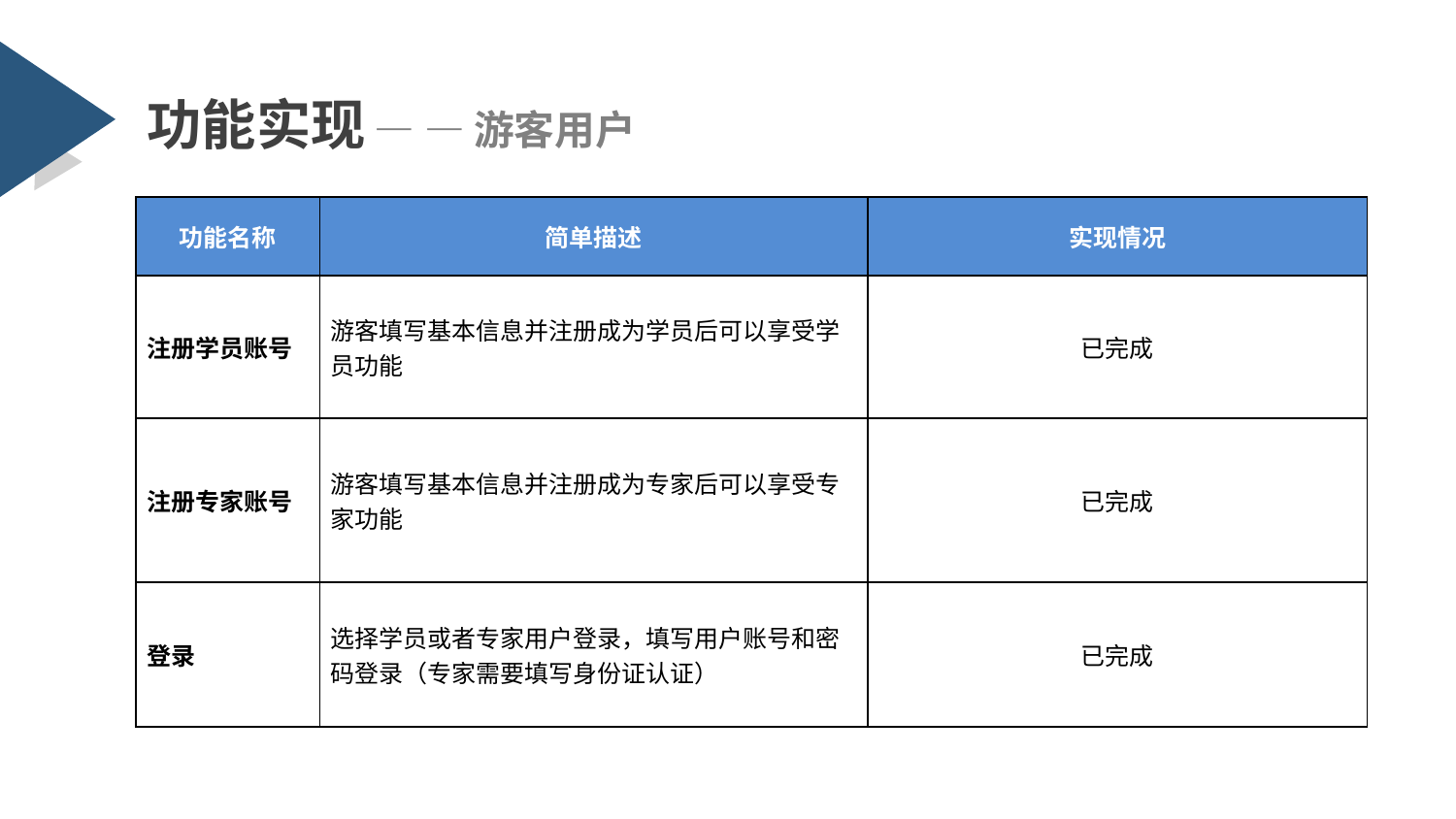

功能实现 — — 游客用户

| 功能名称 | 简单描述 | 实现情况 |
| --- | --- | --- |
| 注册学员账号 | 游客填写基本信息并注册成为学员后可以享受学员功能 | 已完成 |
| 注册专家账号 | 游客填写基本信息并注册成为专家后可以享受专家功能 | 已完成 |
| 登录 | 选择学员或者专家用户登录，填写用户账号和密码登录（专家需要填写身份证认证） | 已完成 |